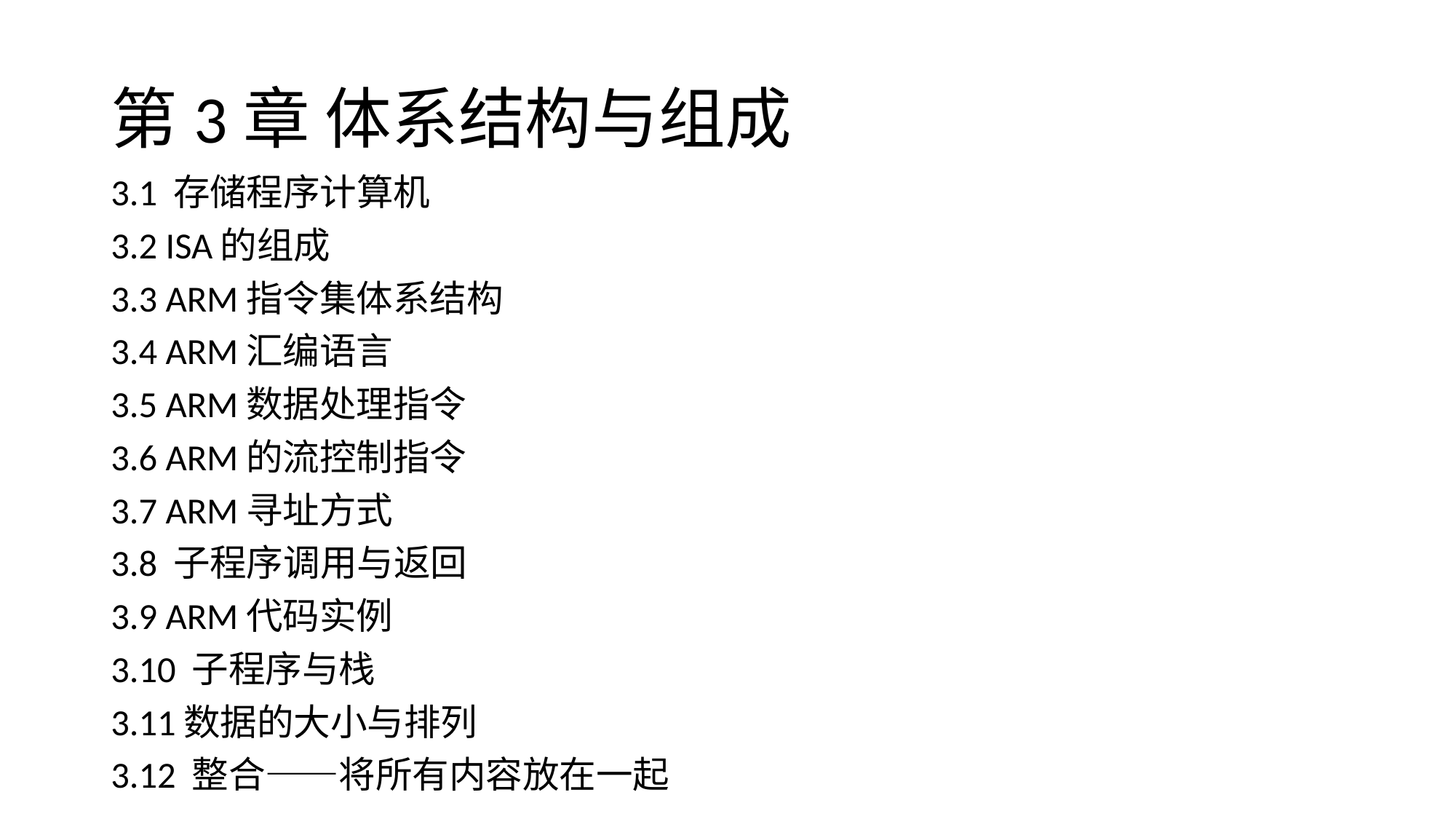

# 第3章 体系结构与组成
3.1 存储程序计算机
3.2 ISA的组成
3.3 ARM指令集体系结构
3.4 ARM汇编语言
3.5 ARM数据处理指令
3.6 ARM的流控制指令
3.7 ARM寻址方式
3.8 子程序调用与返回
3.9 ARM代码实例
3.10 子程序与栈
3.11数据的大小与排列
3.12 整合——将所有内容放在一起